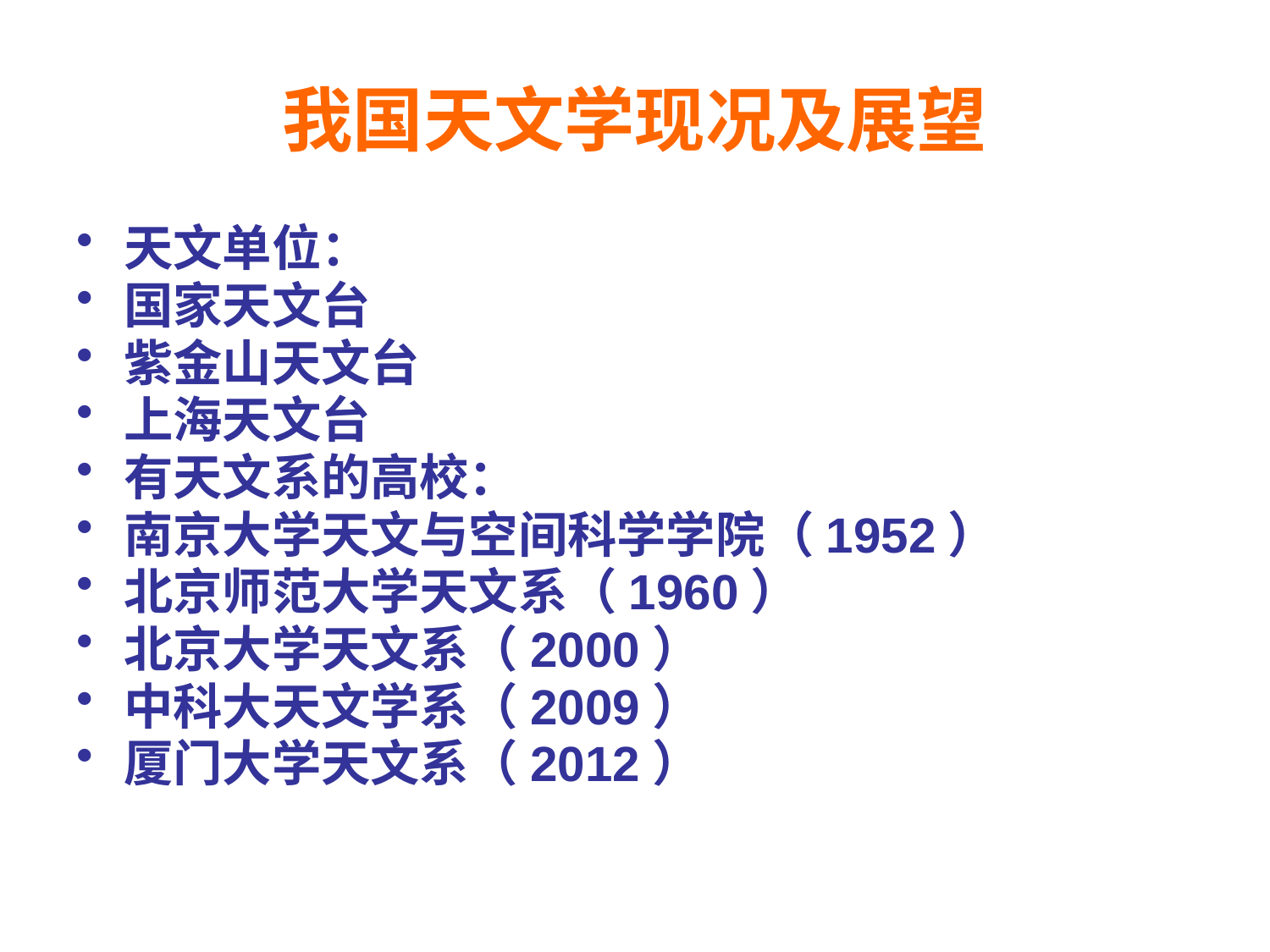

# 我国天文学现况及展望
天文单位：
国家天文台
紫金山天文台
上海天文台
有天文系的高校：
南京大学天文与空间科学学院（1952）
北京师范大学天文系（1960）
北京大学天文系（2000）
中科大天文学系（2009）
厦门大学天文系（2012）